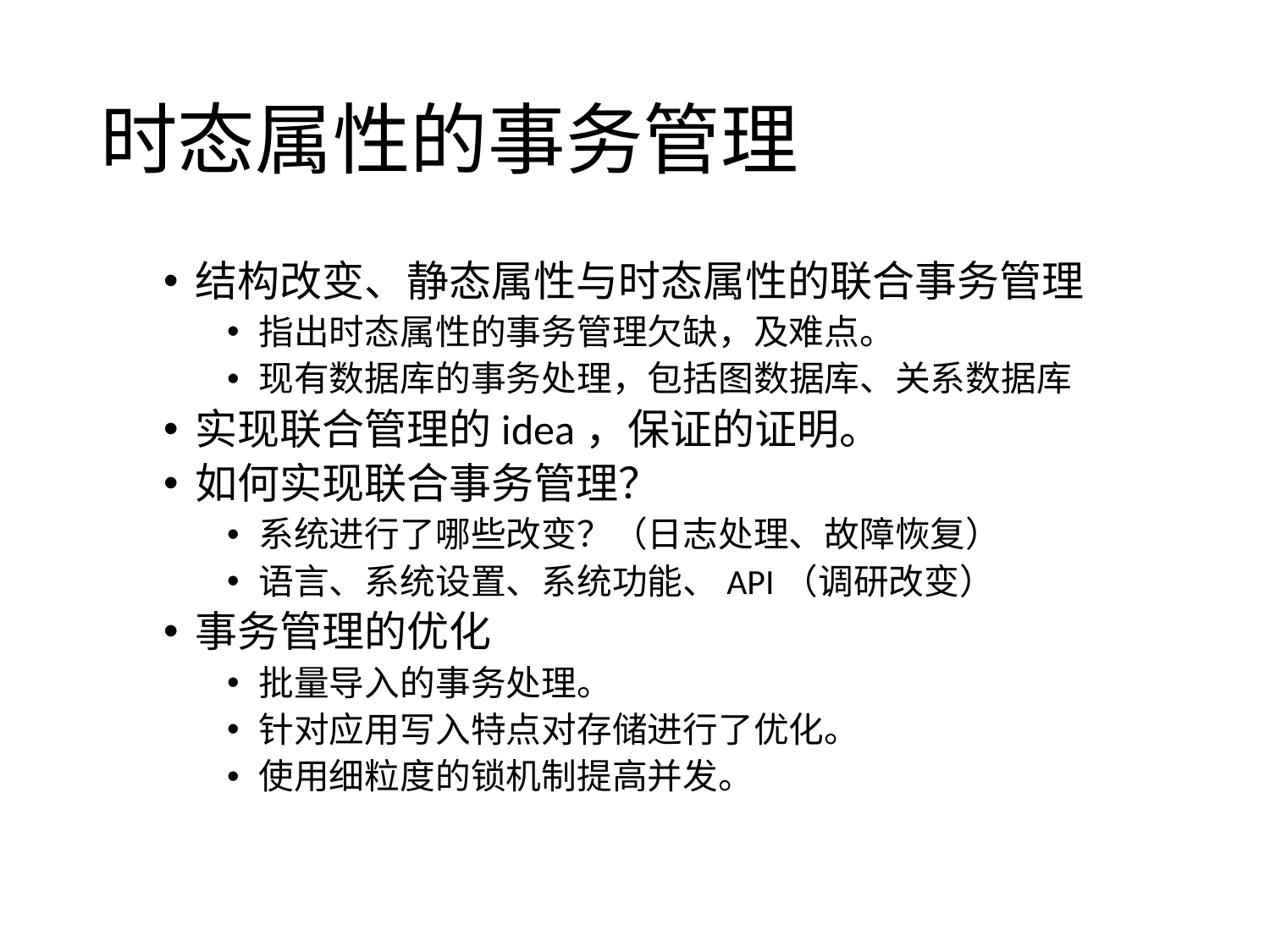

# 时态属性的事务管理
结构改变、静态属性与时态属性的联合事务管理
指出时态属性的事务管理欠缺，及难点。
现有数据库的事务处理，包括图数据库、关系数据库
实现联合管理的idea，保证的证明。
如何实现联合事务管理？
系统进行了哪些改变？（日志处理、故障恢复）
语言、系统设置、系统功能、API（调研改变）
事务管理的优化
批量导入的事务处理。
针对应用写入特点对存储进行了优化。
使用细粒度的锁机制提高并发。